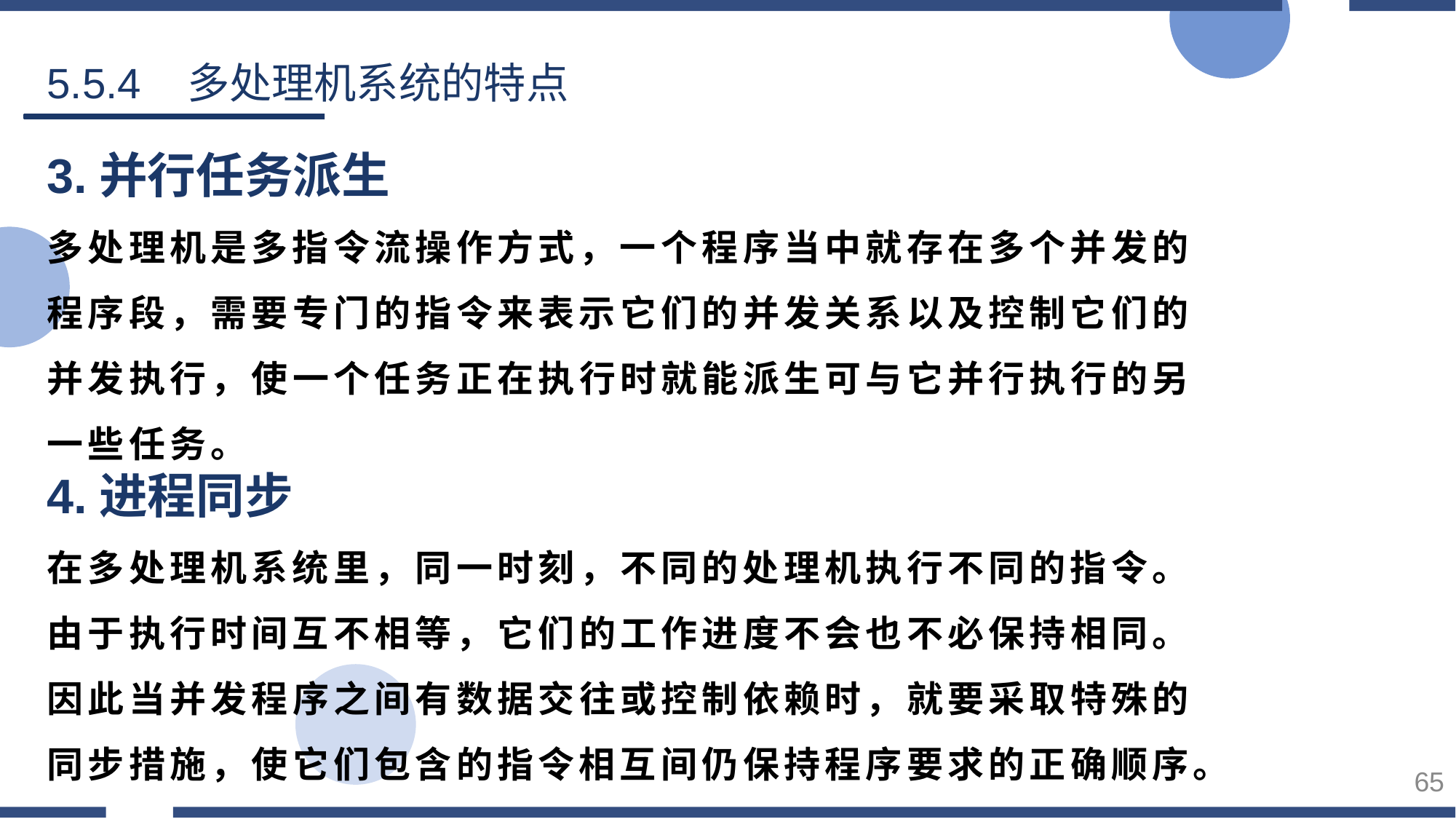

5.5.4   多处理机系统的特点
3.并行任务派生
多处理机是多指令流操作方式，一个程序当中就存在多个并发的程序段，需要专门的指令来表示它们的并发关系以及控制它们的并发执行，使一个任务正在执行时就能派生可与它并行执行的另一些任务。
4.进程同步
在多处理机系统里，同一时刻，不同的处理机执行不同的指令。由于执行时间互不相等，它们的工作进度不会也不必保持相同。因此当并发程序之间有数据交往或控制依赖时，就要采取特殊的同步措施，使它们包含的指令相互间仍保持程序要求的正确顺序。

65